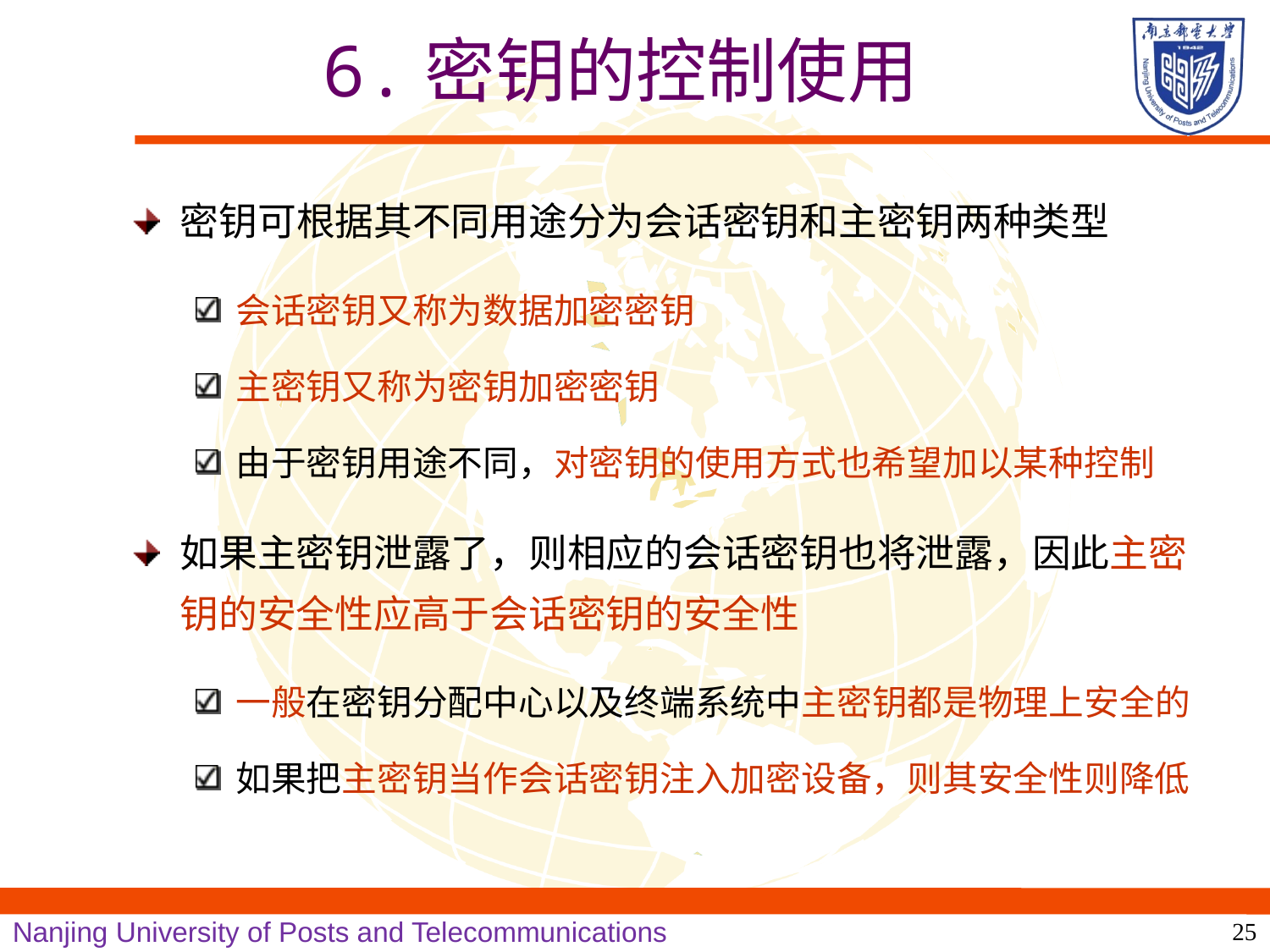

# 6.密钥的控制使用
密钥可根据其不同用途分为会话密钥和主密钥两种类型
会话密钥又称为数据加密密钥
主密钥又称为密钥加密密钥
由于密钥用途不同，对密钥的使用方式也希望加以某种控制
如果主密钥泄露了，则相应的会话密钥也将泄露，因此主密钥的安全性应高于会话密钥的安全性
一般在密钥分配中心以及终端系统中主密钥都是物理上安全的
如果把主密钥当作会话密钥注入加密设备，则其安全性则降低
25